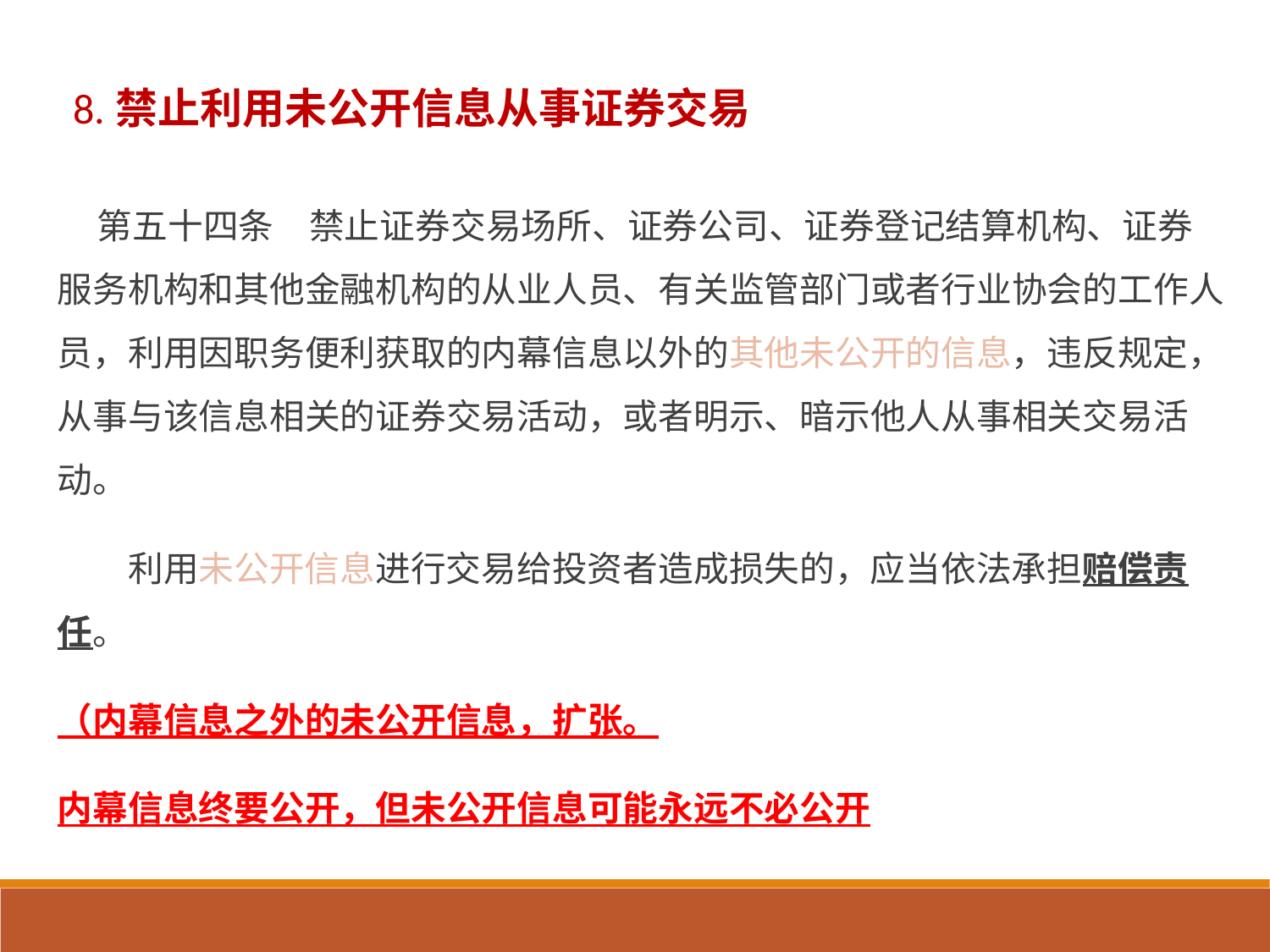

# 8.禁止利用未公开信息从事证券交易
    第五十四条　禁止证券交易场所、证券公司、证券登记结算机构、证券服务机构和其他金融机构的从业人员、有关监管部门或者行业协会的工作人员，利用因职务便利获取的内幕信息以外的其他未公开的信息，违反规定，从事与该信息相关的证券交易活动，或者明示、暗示他人从事相关交易活动。
　　利用未公开信息进行交易给投资者造成损失的，应当依法承担赔偿责任。
（内幕信息之外的未公开信息，扩张。
内幕信息终要公开，但未公开信息可能永远不必公开